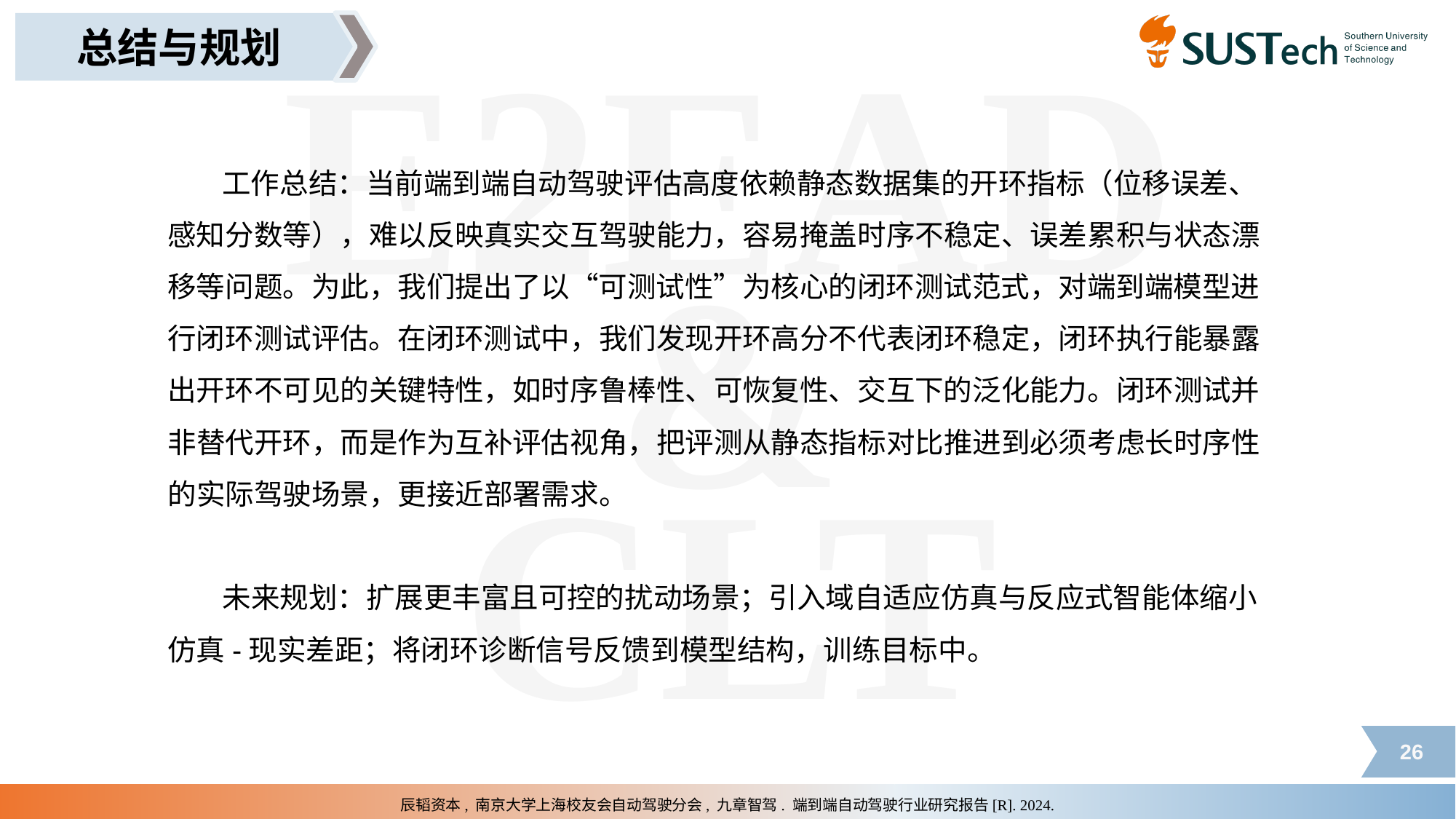

总结与规划
工作总结：当前端到端自动驾驶评估高度依赖静态数据集的开环指标（位移误差、感知分数等），难以反映真实交互驾驶能力，容易掩盖时序不稳定、误差累积与状态漂移等问题。为此，我们提出了以“可测试性”为核心的闭环测试范式，对端到端模型进行闭环测试评估。在闭环测试中，我们发现开环高分不代表闭环稳定，闭环执行能暴露出开环不可见的关键特性，如时序鲁棒性、可恢复性、交互下的泛化能力。闭环测试并非替代开环，而是作为互补评估视角，把评测从静态指标对比推进到必须考虑长时序性的实际驾驶场景，更接近部署需求。

未来规划：扩展更丰富且可控的扰动场景；引入域自适应仿真与反应式智能体缩小仿真-现实差距；将闭环诊断信号反馈到模型结构，训练目标中。
辰韬资本, 南京大学上海校友会自动驾驶分会, 九章智驾. 端到端自动驾驶行业研究报告[R]. 2024.